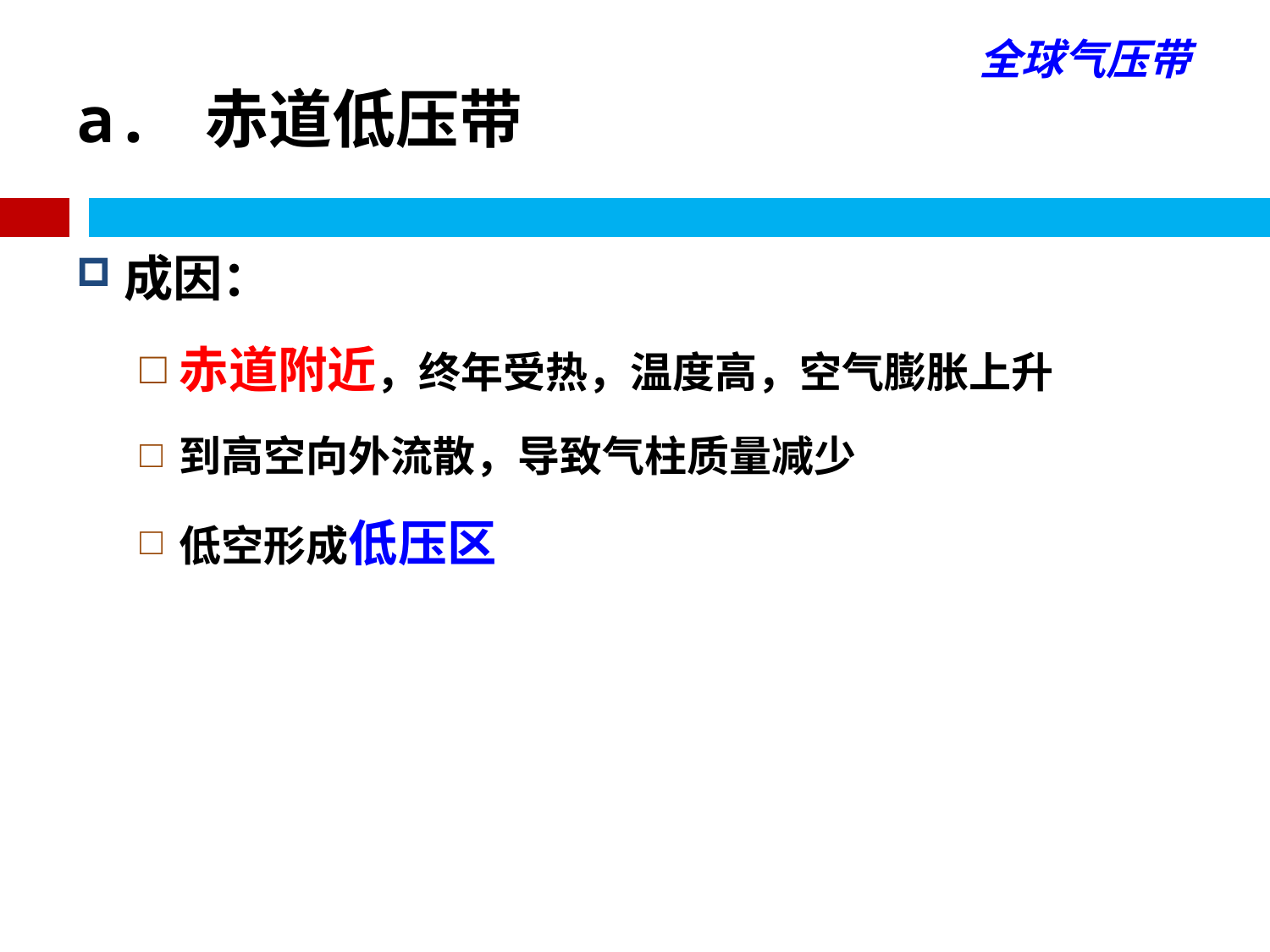

全球气压带
# a. 赤道低压带
成因：
赤道附近，终年受热，温度高，空气膨胀上升
到高空向外流散，导致气柱质量减少
低空形成低压区